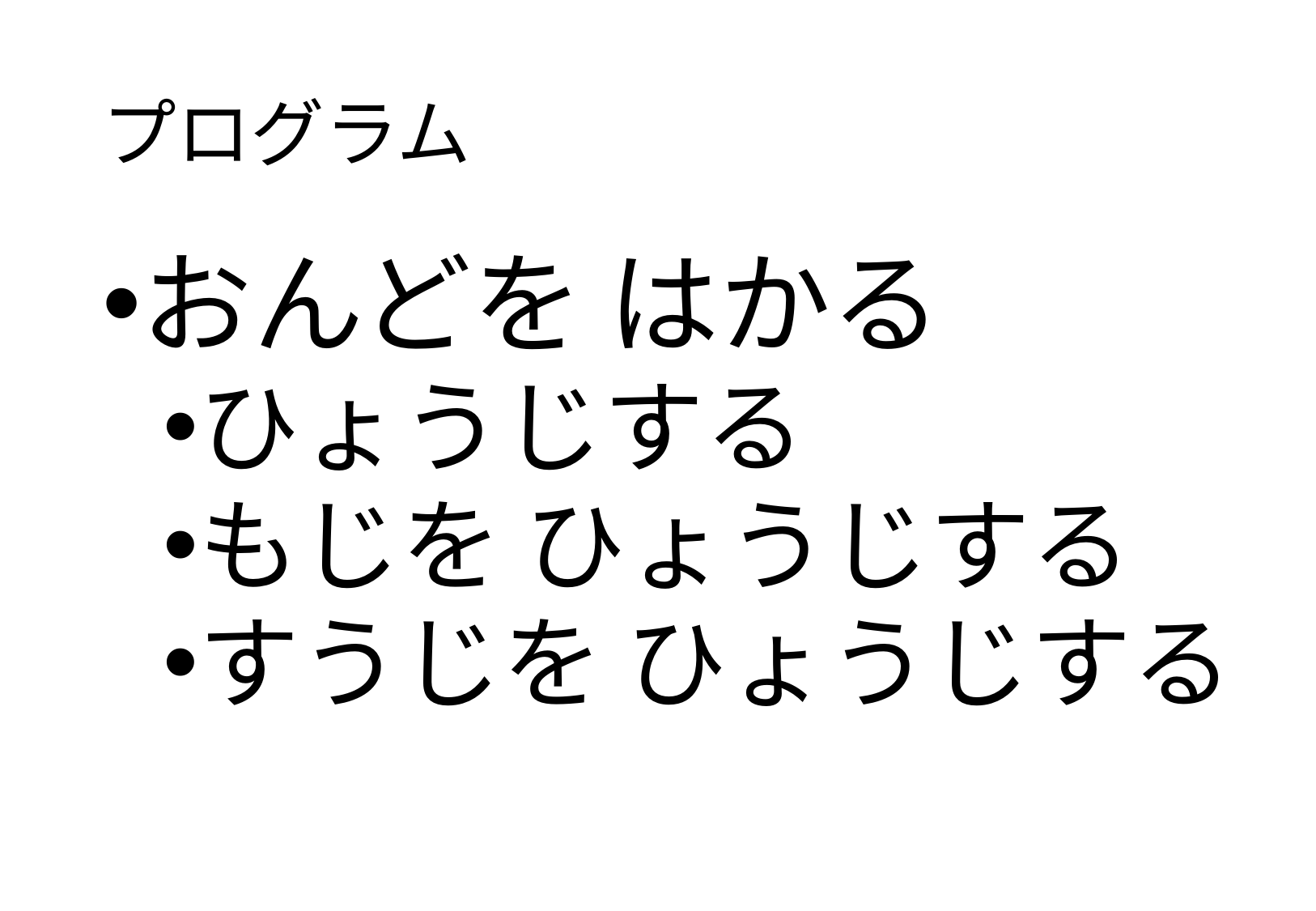

# プログラム
おんどを はかる
ひょうじする
もじを ひょうじする
すうじを ひょうじする